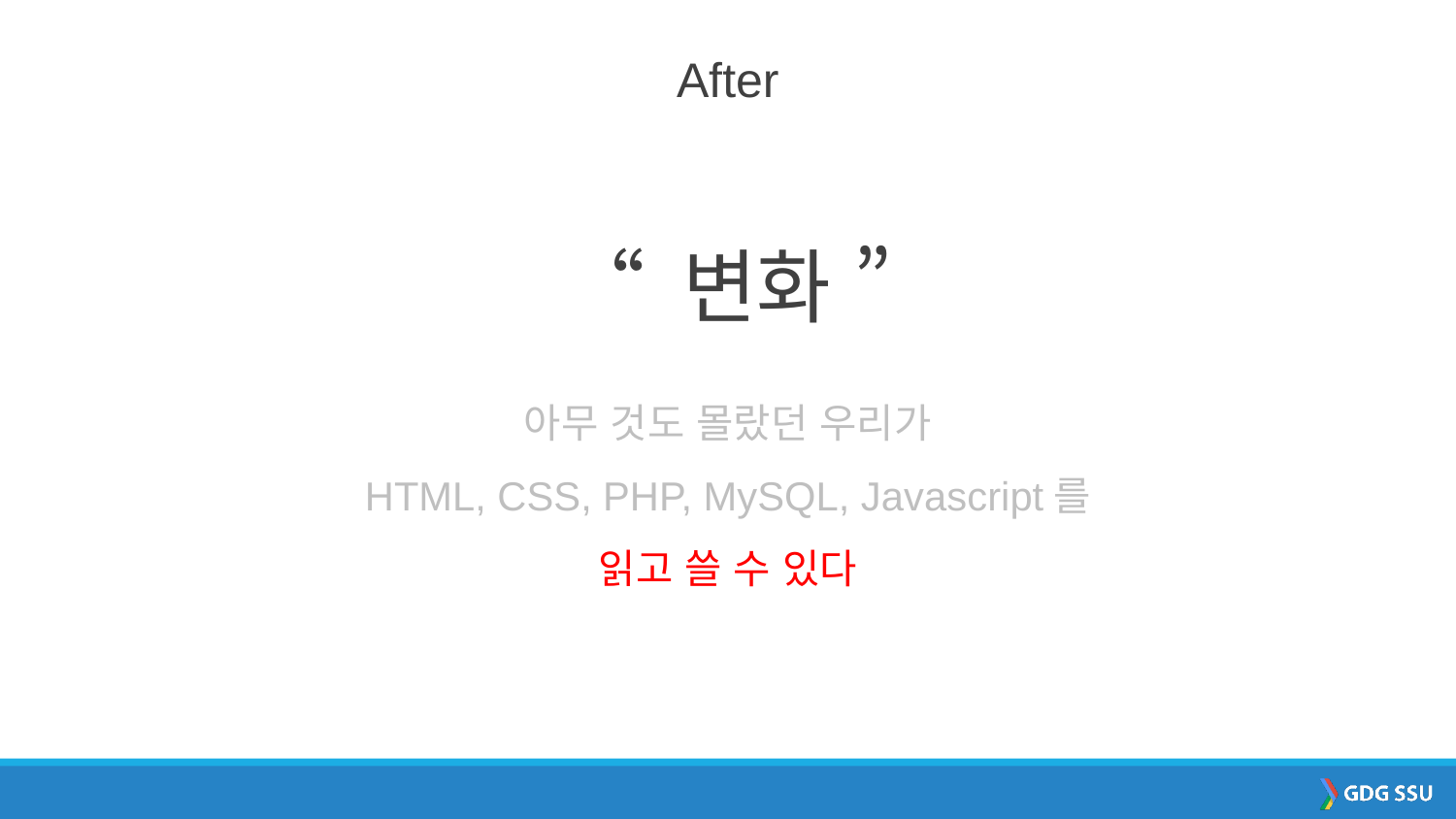

After
“ 변화 ”

아무 것도 몰랐던 우리가
HTML, CSS, PHP, MySQL, Javascript를
읽고 쓸 수 있다